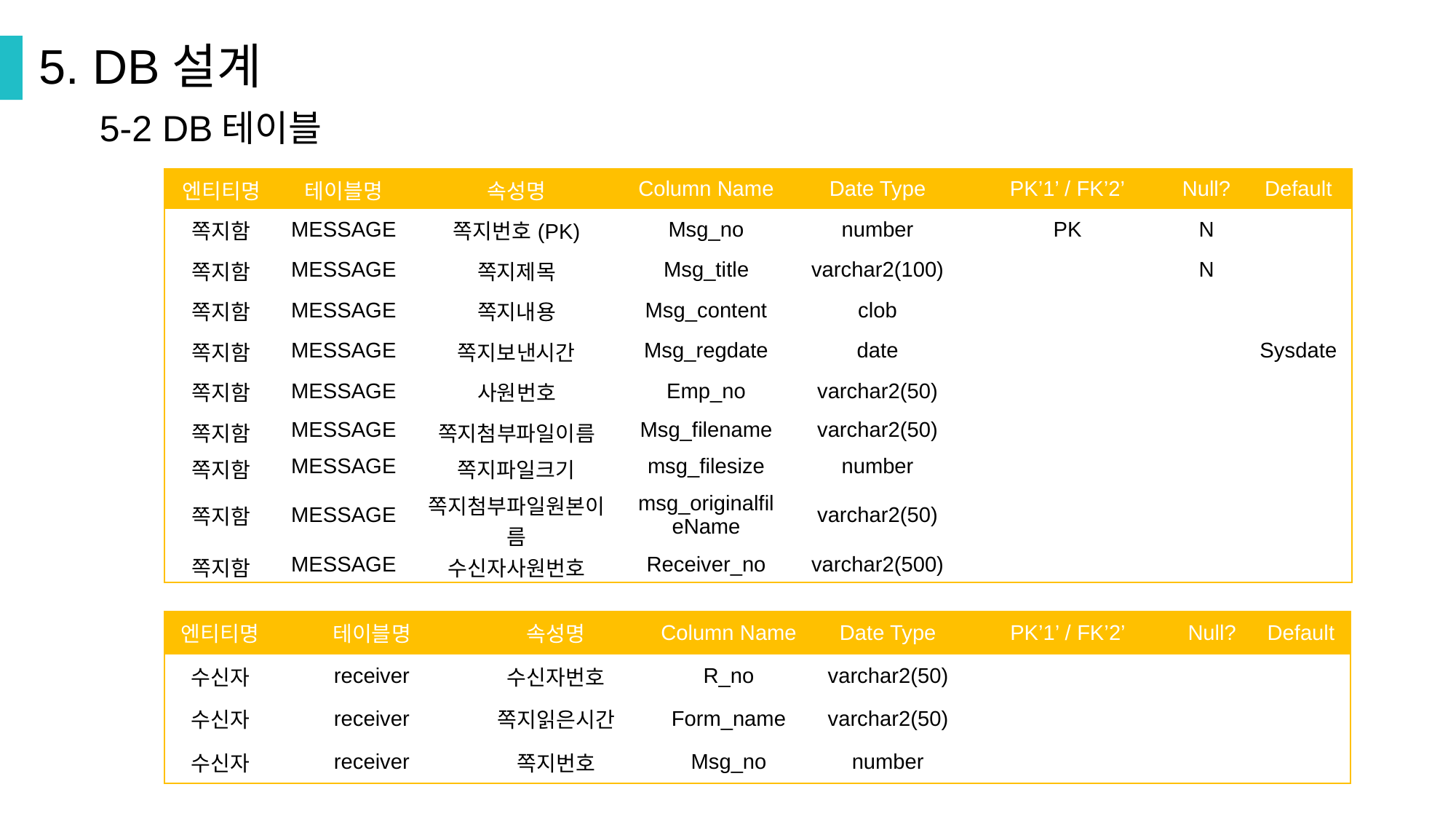

5. DB설계

5-2 DB테이블
| 엔티티명 | 테이블명 | 속성명 | Column Name | Date Type | PK’1’ / FK’2’ | Null? | Default |
| --- | --- | --- | --- | --- | --- | --- | --- |
| 쪽지함 | MESSAGE | 쪽지번호(PK) | Msg\_no | number | PK | N |  |
| 쪽지함 | MESSAGE | 쪽지제목 | Msg\_title | varchar2(100) |  | N |  |
| 쪽지함 | MESSAGE | 쪽지내용 | Msg\_content | clob |  |  |  |
| 쪽지함 | MESSAGE | 쪽지보낸시간 | Msg\_regdate | date |  |  | Sysdate |
| 쪽지함 | MESSAGE | 사원번호 | Emp\_no | varchar2(50) |  |  |  |
| 쪽지함 | MESSAGE | 쪽지첨부파일이름 | Msg\_filename | varchar2(50) |  |  |  |
| 쪽지함 | MESSAGE | 쪽지파일크기 | msg\_filesize | number |  |  |  |
| 쪽지함 | MESSAGE | 쪽지첨부파일원본이름 | msg\_originalfileName | varchar2(50) |  |  |  |
| 쪽지함 | MESSAGE | 수신자사원번호 | Receiver\_no | varchar2(500) |  |  |  |
| 엔티티명 | 테이블명 | 속성명 | Column Name | Date Type | PK’1’ / FK’2’ | Null? | Default |
| --- | --- | --- | --- | --- | --- | --- | --- |
| 수신자 | receiver | 수신자번호 | R\_no | varchar2(50) |  |  |  |
| 수신자 | receiver | 쪽지읽은시간 | Form\_name | varchar2(50) |  |  |  |
| 수신자 | receiver | 쪽지번호 | Msg\_no | number |  |  |  |